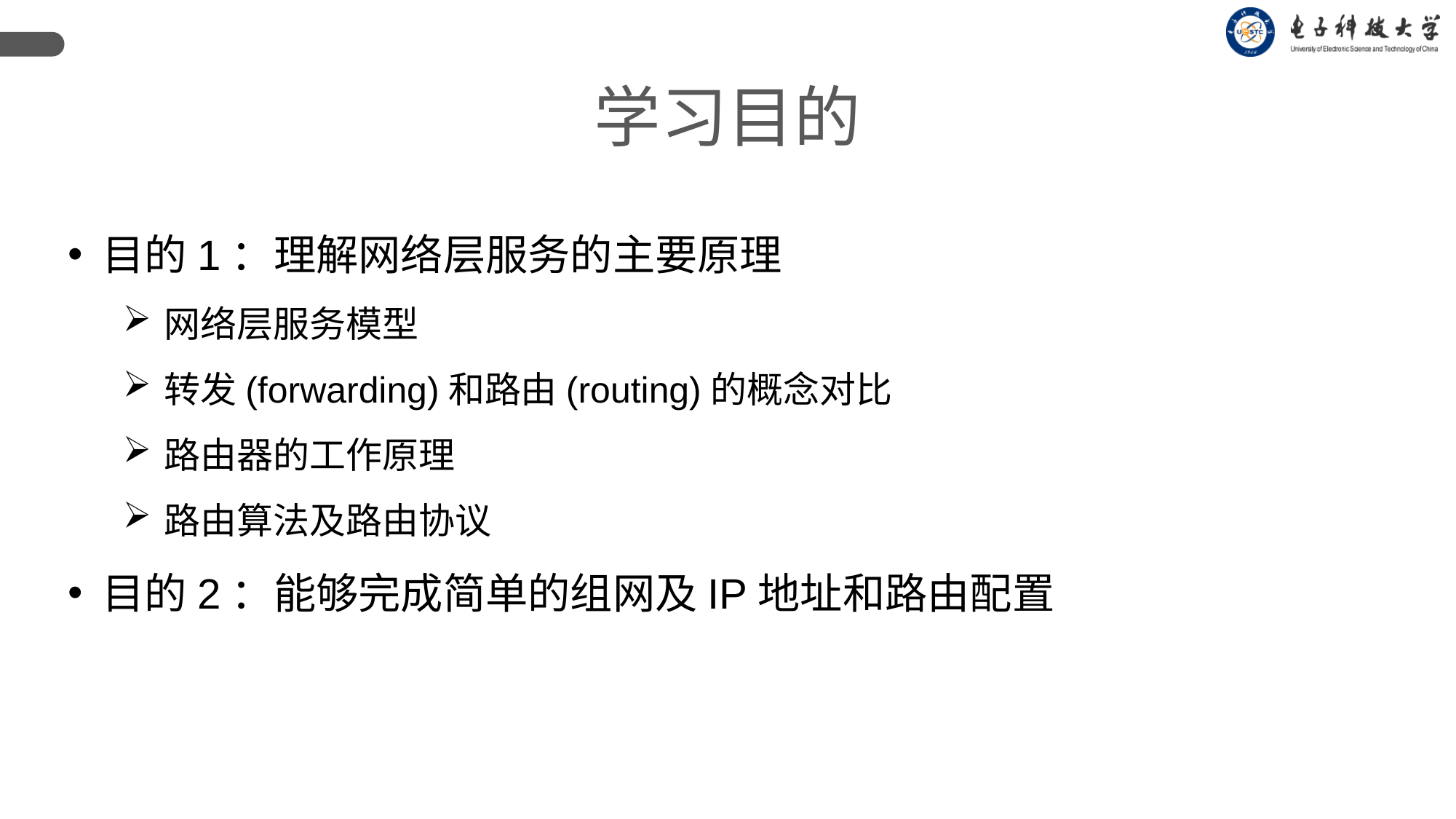

学习目的
目的1：理解网络层服务的主要原理
网络层服务模型
转发(forwarding)和路由(routing)的概念对比
路由器的工作原理
路由算法及路由协议
目的2：能够完成简单的组网及IP地址和路由配置